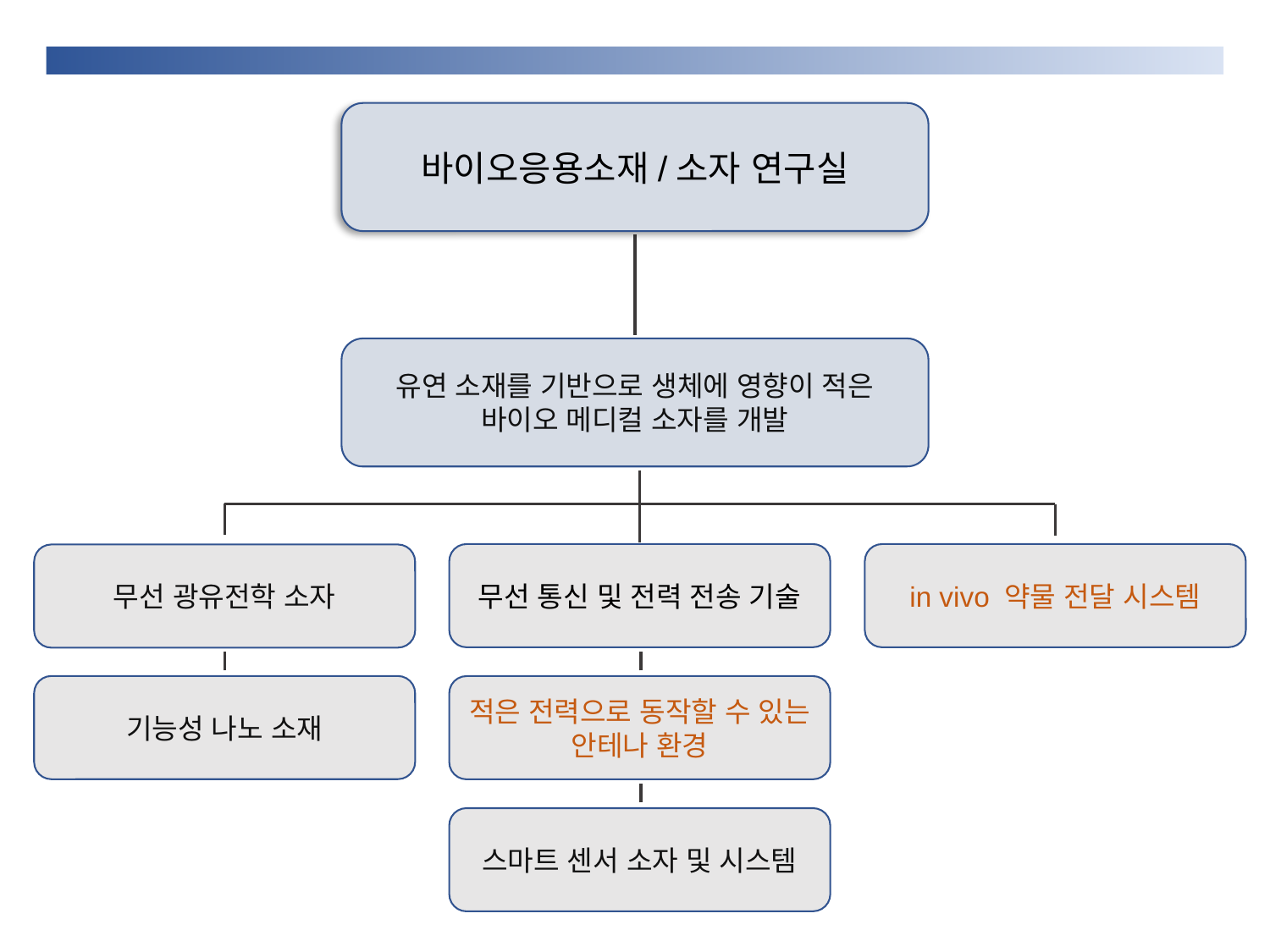

바이오응용소재/소자 연구실
유연 소재를 기반으로 생체에 영향이 적은 바이오 메디컬 소자를 개발
무선 통신 및 전력 전송 기술
in vivo 약물 전달 시스템
무선 광유전학 소자
기능성 나노 소재
적은 전력으로 동작할 수 있는 안테나 환경
스마트 센서 소자 및 시스템